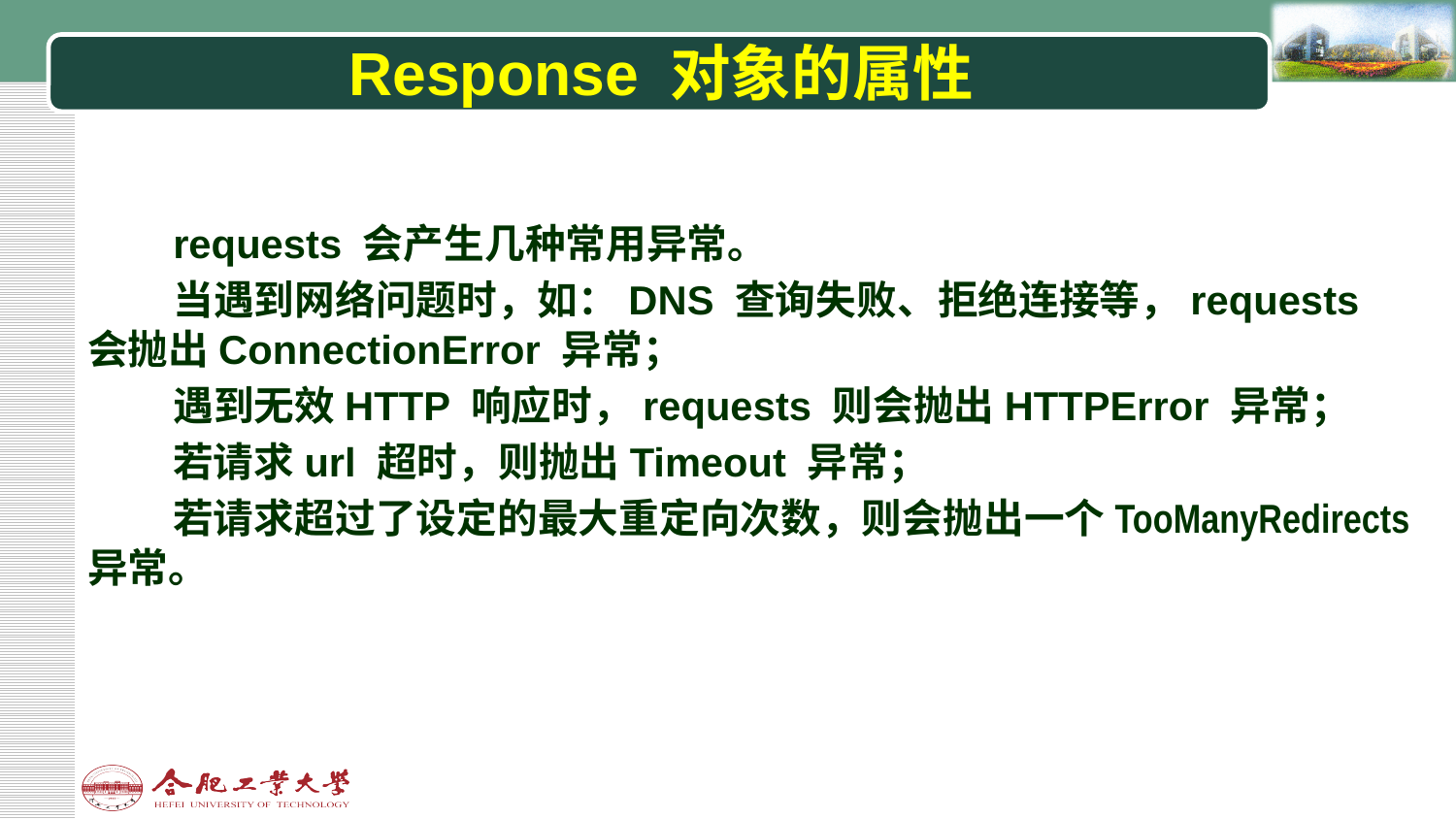

# Response 对象的属性
requests 会产生几种常用异常。
当遇到网络问题时，如：DNS 查询失败、拒绝连接等，requests 会抛出ConnectionError 异常；
遇到无效HTTP 响应时，requests 则会抛出HTTPError 异常；
若请求url 超时，则抛出Timeout 异常；
若请求超过了设定的最大重定向次数，则会抛出一个TooManyRedirects 异常。